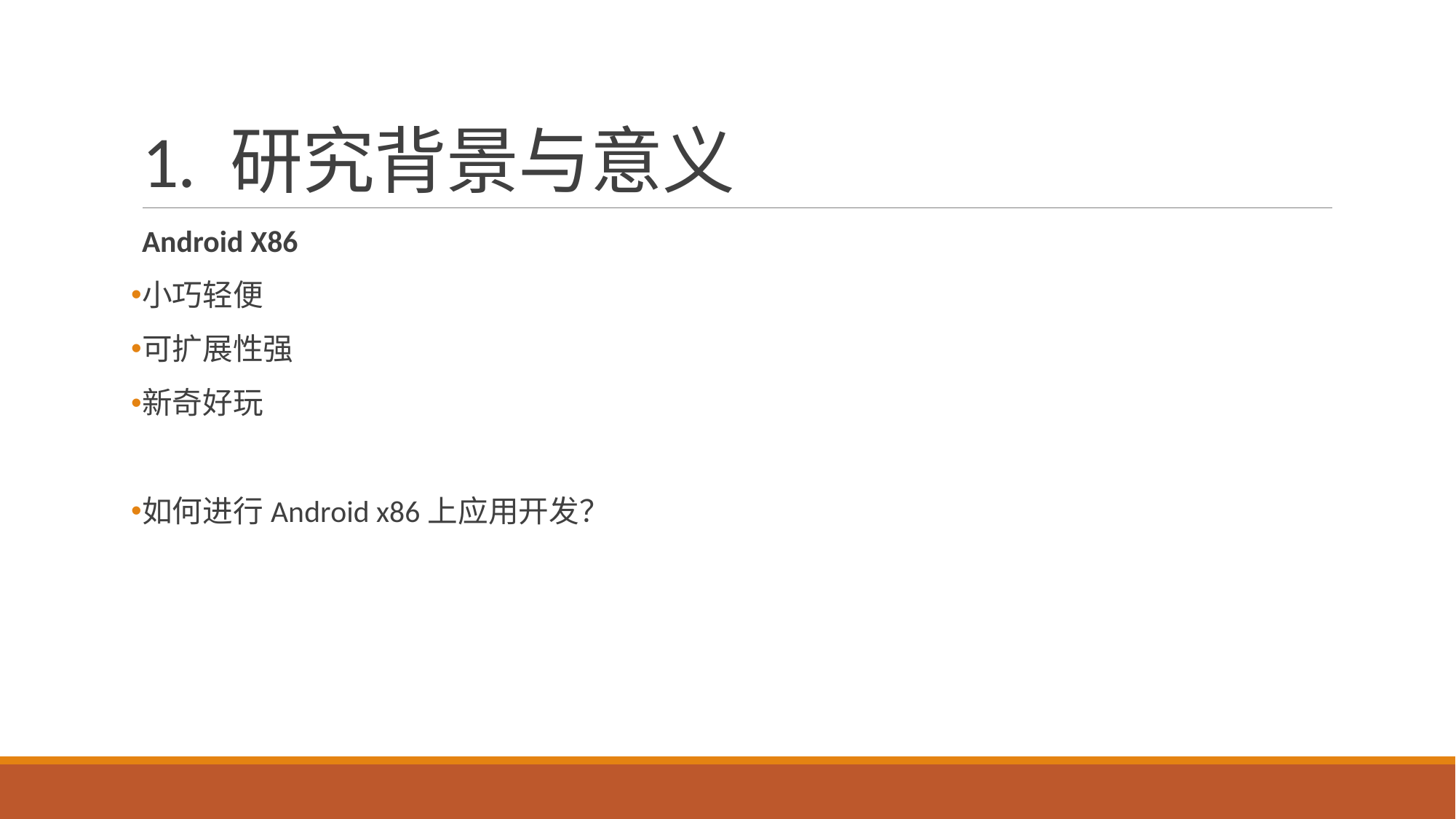

# 1. 研究背景与意义
Android X86
小巧轻便
可扩展性强
新奇好玩

如何进行Android x86上应用开发？